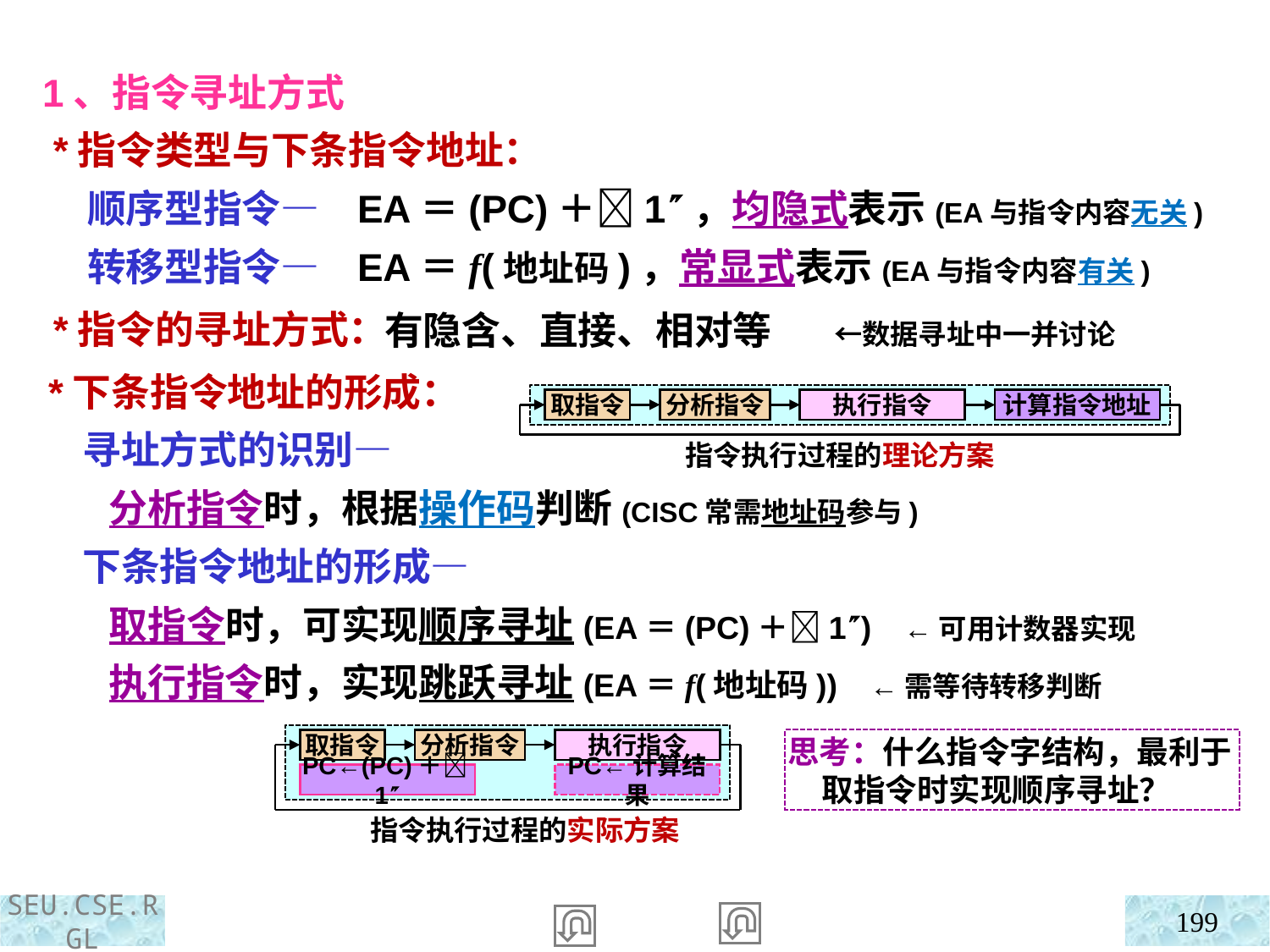

1、指令寻址方式
 *指令类型与下条指令地址：
    顺序型指令—
    转移型指令—
 *指令的寻址方式：
EA＝(PC)＋″1″，均隐式表示(EA与指令内容无关)
EA＝f(地址码)，常显式表示(EA与指令内容有关)
  有隐含、直接、相对等       ←数据寻址中一并讨论
 *下条指令地址的形成：
    寻址方式的识别—
       分析指令时，根据操作码判断(CISC常需地址码参与)
    下条指令地址的形成—
       取指令时，可实现顺序寻址(EA＝(PC)＋″1″)   ←可用计数器实现
       执行指令时，实现跳跃寻址(EA＝f(地址码))   ←需等待转移判断

取指令
分析指令
执行指令
计算指令地址
指令执行过程的理论方案

取指令
分析指令
执行指令
PC←(PC)＋″1″
PC←计算结果
指令执行过程的实际方案
思考：什么指令字结构，最利于取指令时实现顺序寻址？
199